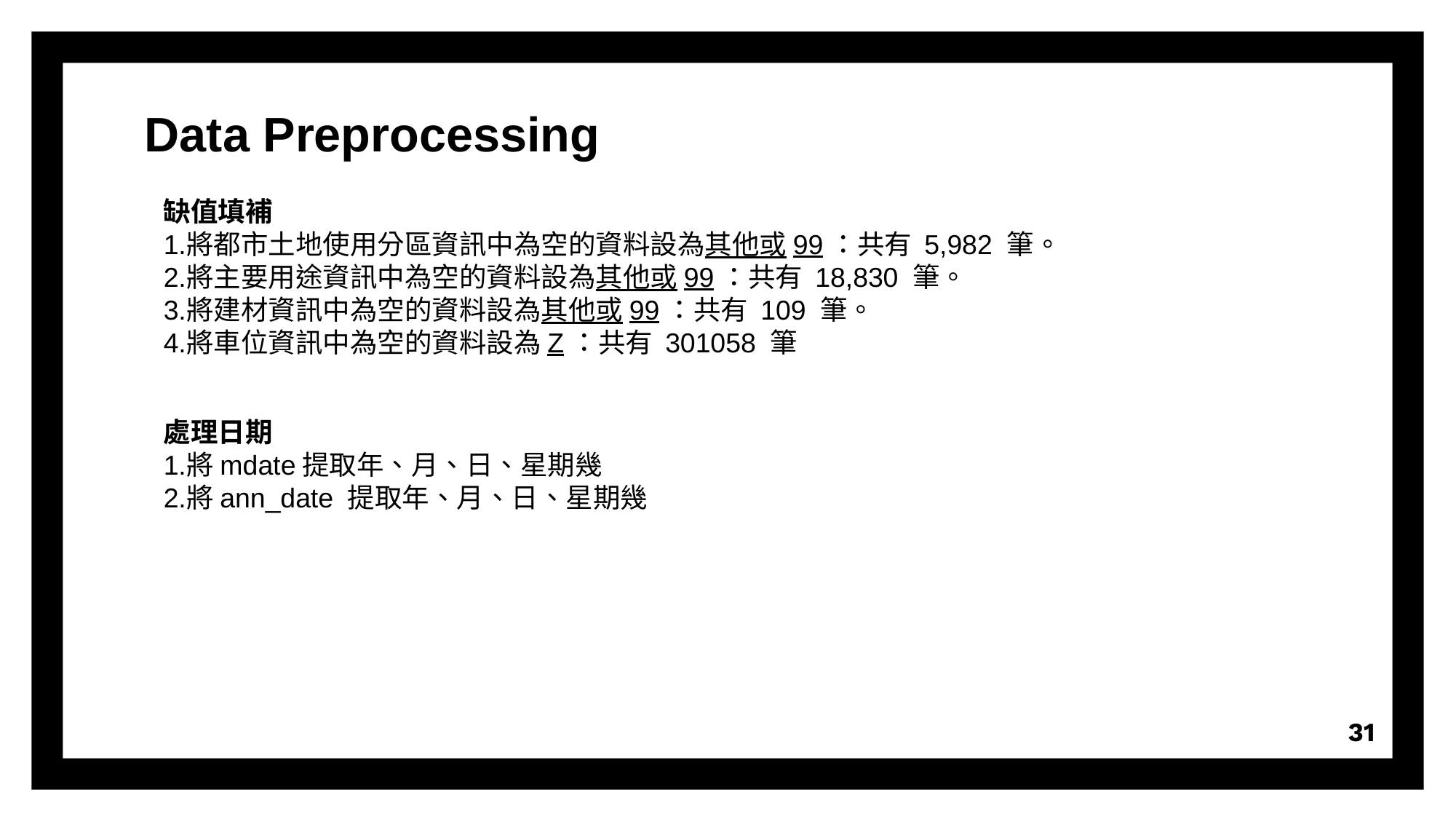

Data Preprocessing
缺值填補
將都市土地使用分區資訊中為空的資料設為其他或99：共有 5,982 筆。
將主要用途資訊中為空的資料設為其他或99：共有 18,830 筆。
將建材資訊中為空的資料設為其他或99：共有 109 筆。
將車位資訊中為空的資料設為Z：共有 301058 筆
處理日期
將mdate提取年、月、日、星期幾
將ann_date 提取年、月、日、星期幾
31